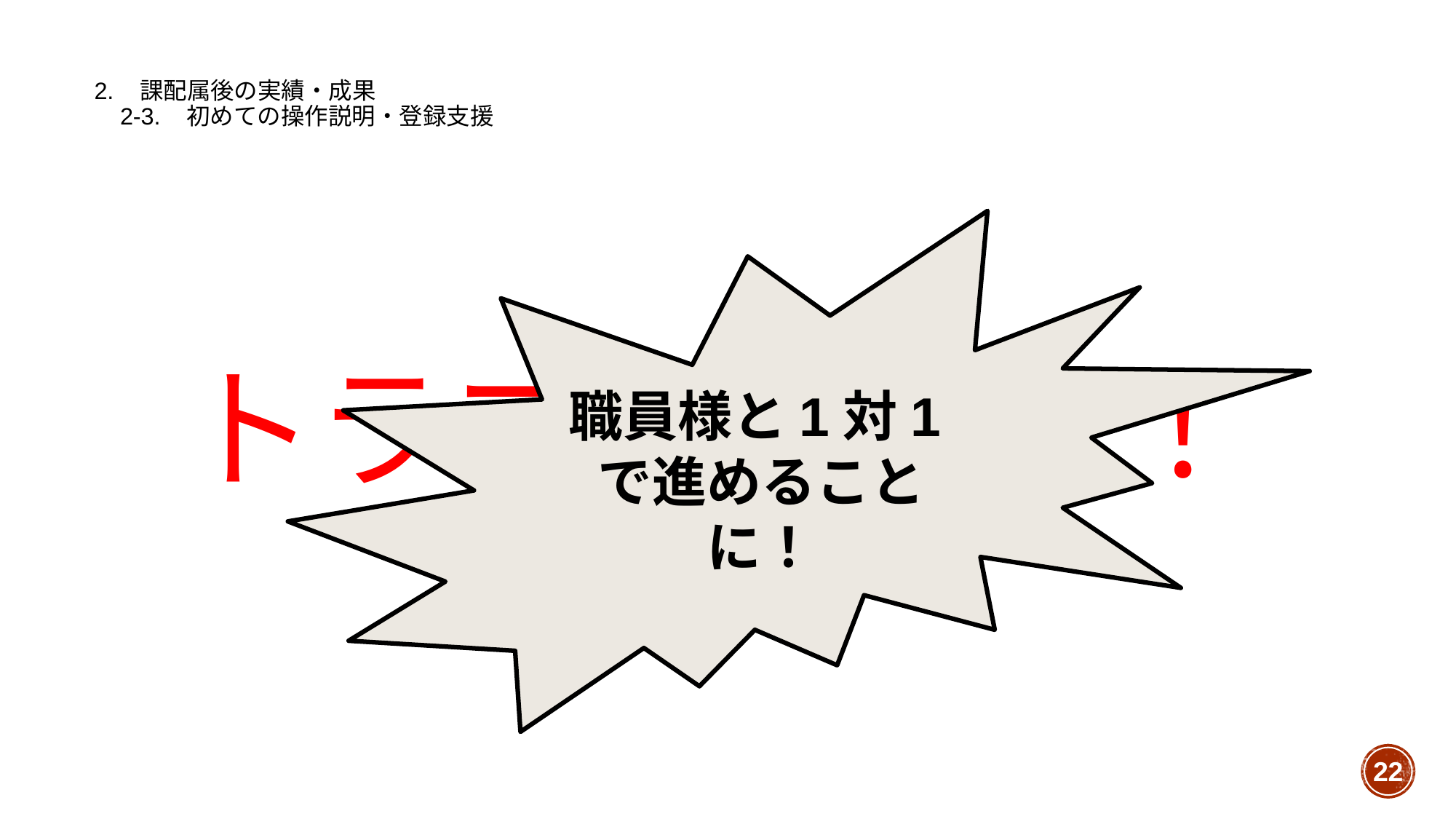

# 2.　課配属後の実績・成果 　2-3.　初めての操作説明・登録支援

職員様と1対1で進めることに！

トラブル発生！！
22